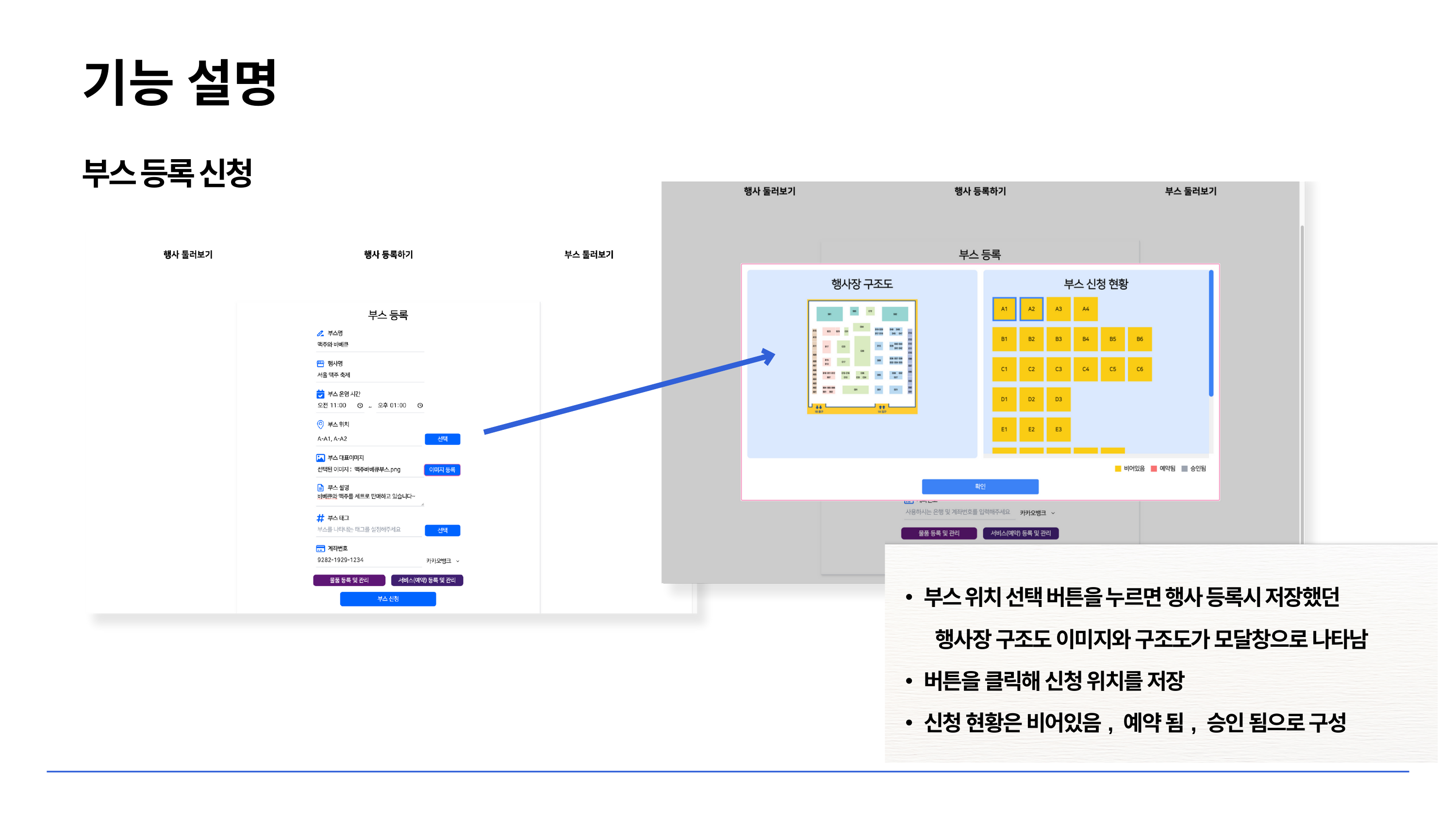

기능 설명
부스 등록 신청

부스 위치 선택 버튼을 누르면 행사 등록시 저장했던
     행사장 구조도 이미지와 구조도가 모달창으로 나타남
버튼을 클릭해 신청 위치를 저장
신청 현황은 비어있음, 예약 됨, 승인 됨으로 구성